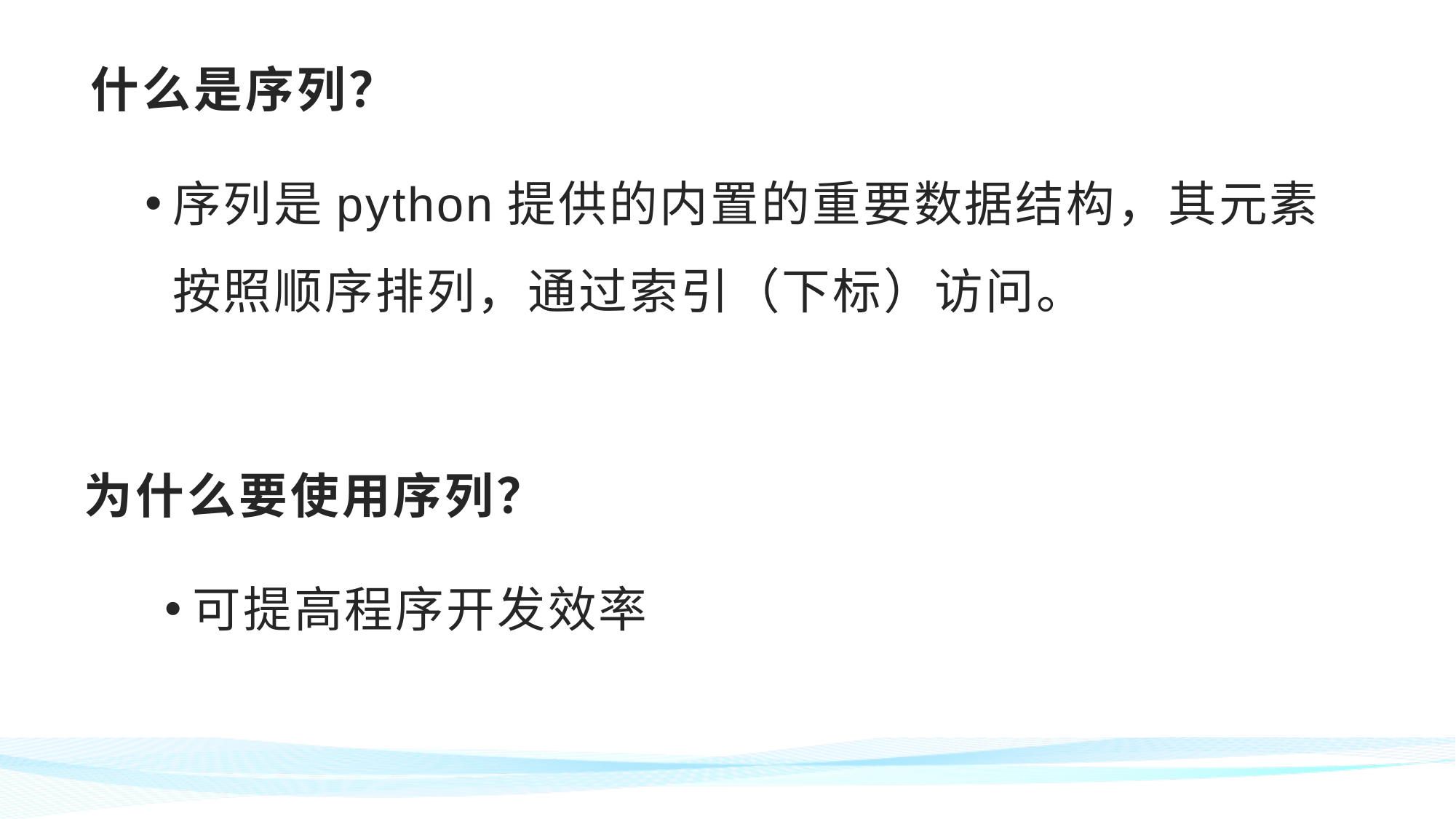

# 什么是序列？
序列是python提供的内置的重要数据结构，其元素按照顺序排列，通过索引（下标）访问。
为什么要使用序列？
可提高程序开发效率
4